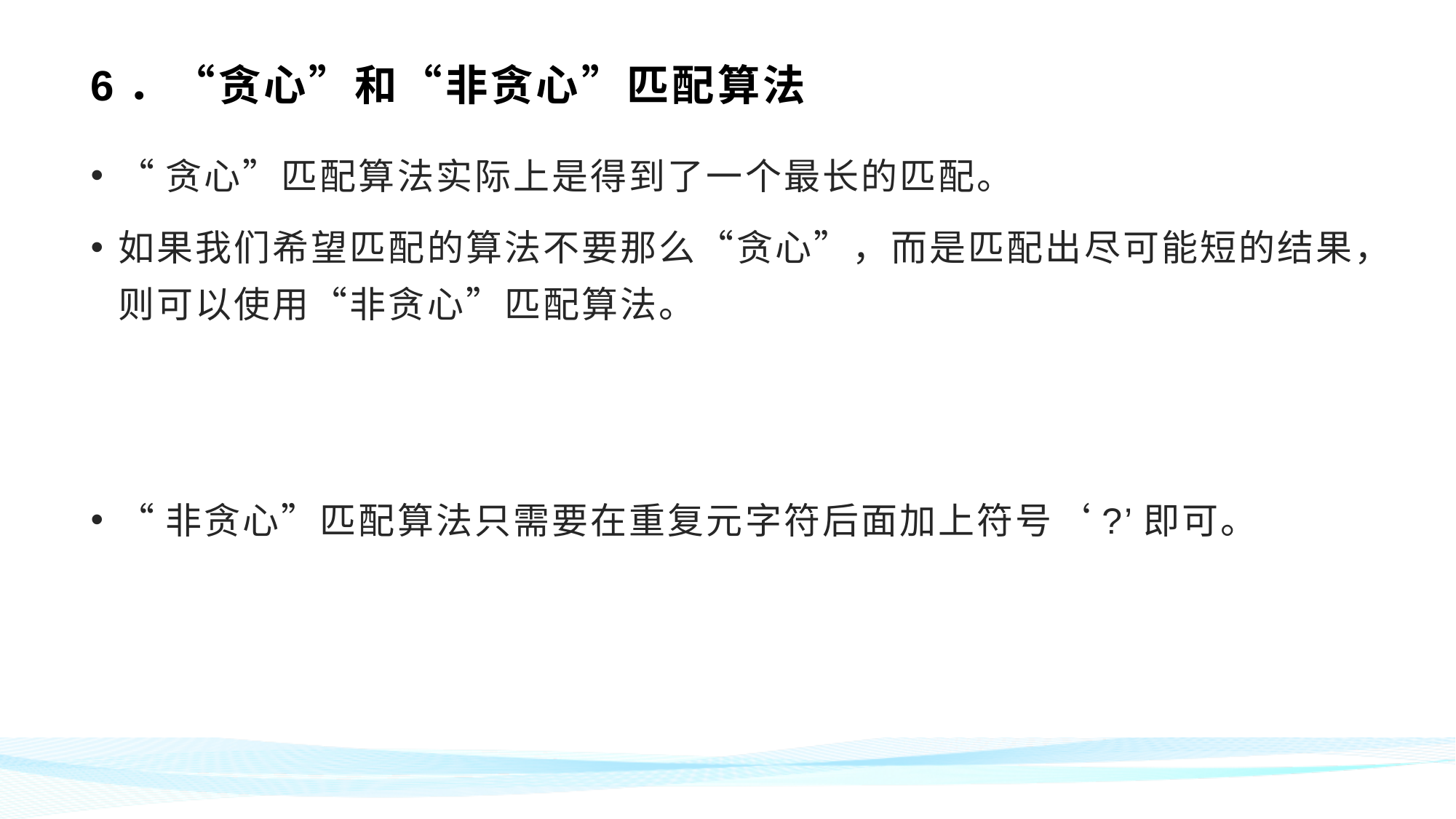

# 6．“贪心”和“非贪心”匹配算法
“贪心”匹配算法实际上是得到了一个最长的匹配。
如果我们希望匹配的算法不要那么“贪心”，而是匹配出尽可能短的结果，则可以使用“非贪心”匹配算法。

“非贪心”匹配算法只需要在重复元字符后面加上符号‘?’即可。